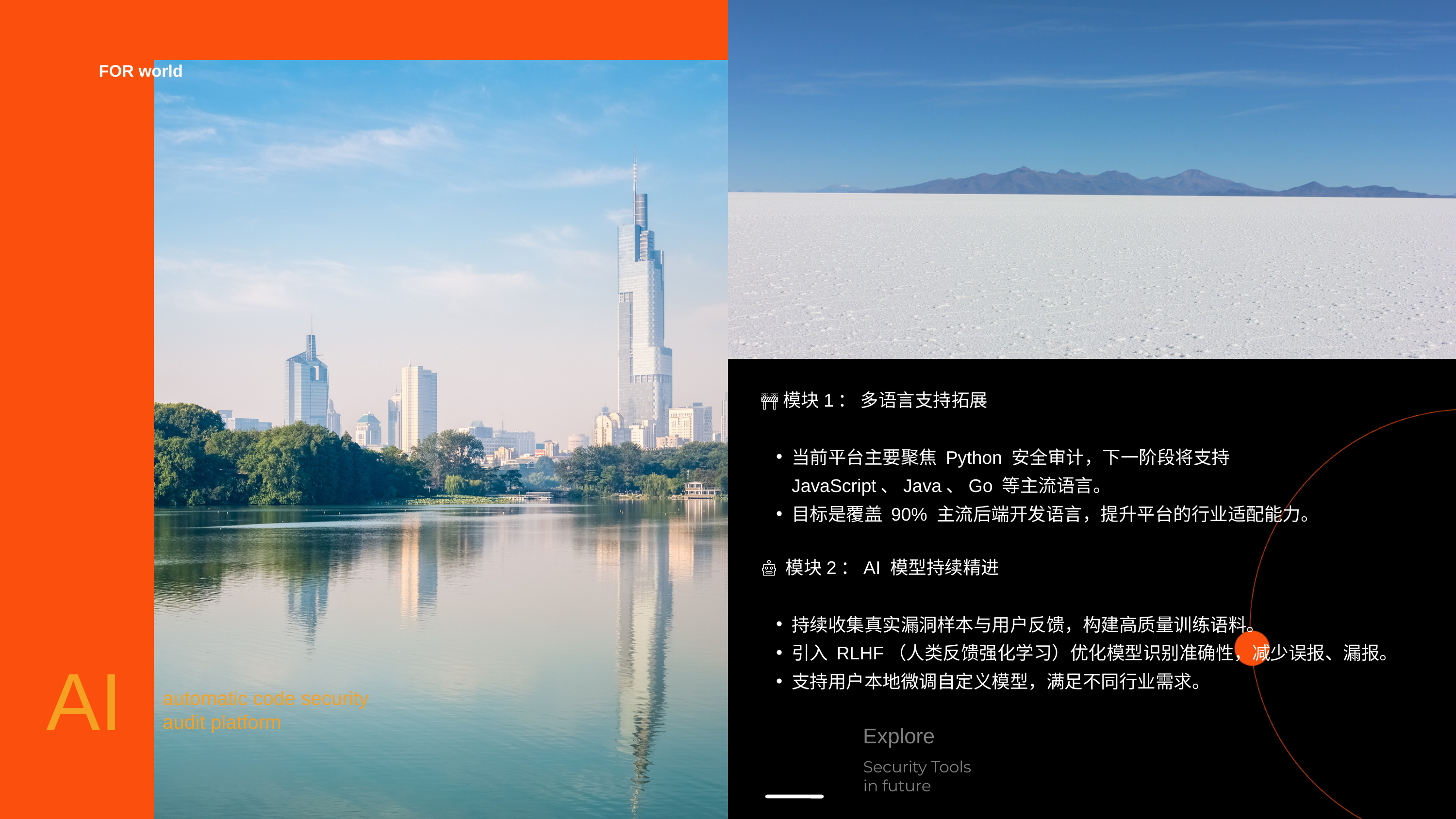

FOR world

🚧模块1： 多语言支持拓展

当前平台主要聚焦 Python 安全审计，下一阶段将支持 JavaScript、Java、Go 等主流语言。
目标是覆盖 90% 主流后端开发语言，提升平台的行业适配能力。

🤖 模块2：AI 模型持续精进

持续收集真实漏洞样本与用户反馈，构建高质量训练语料。
引入 RLHF（人类反馈强化学习）优化模型识别准确性，减少误报、漏报。
支持用户本地微调自定义模型，满足不同行业需求。

AI
automatic code security audit platform
Explore
Security Tools
in future